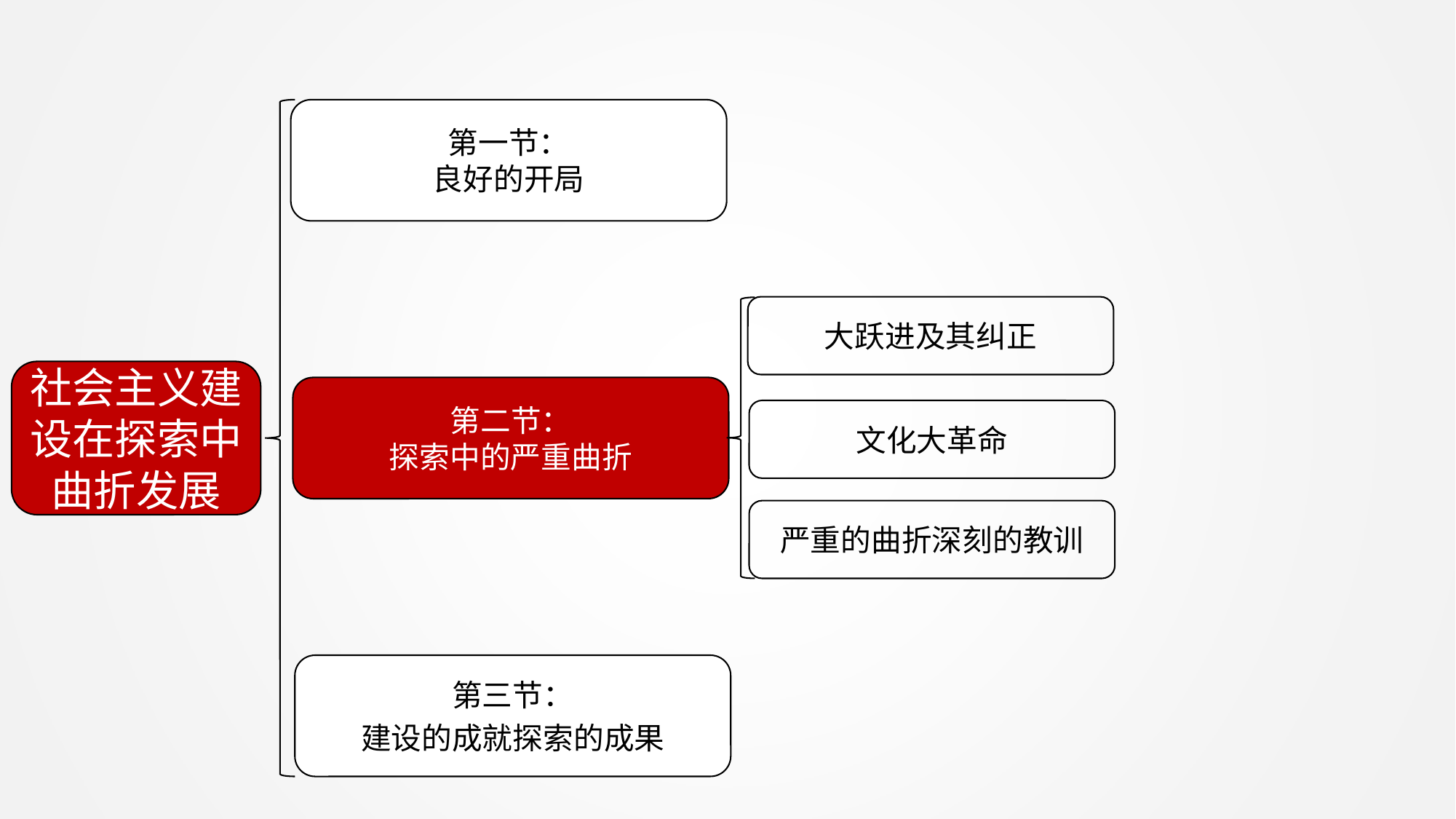

第一节：
良好的开局
大跃进及其纠正

社会主义建设在探索中曲折发展
第二节：
探索中的严重曲折
文化大革命
严重的曲折深刻的教训
第三节：
建设的成就探索的成果